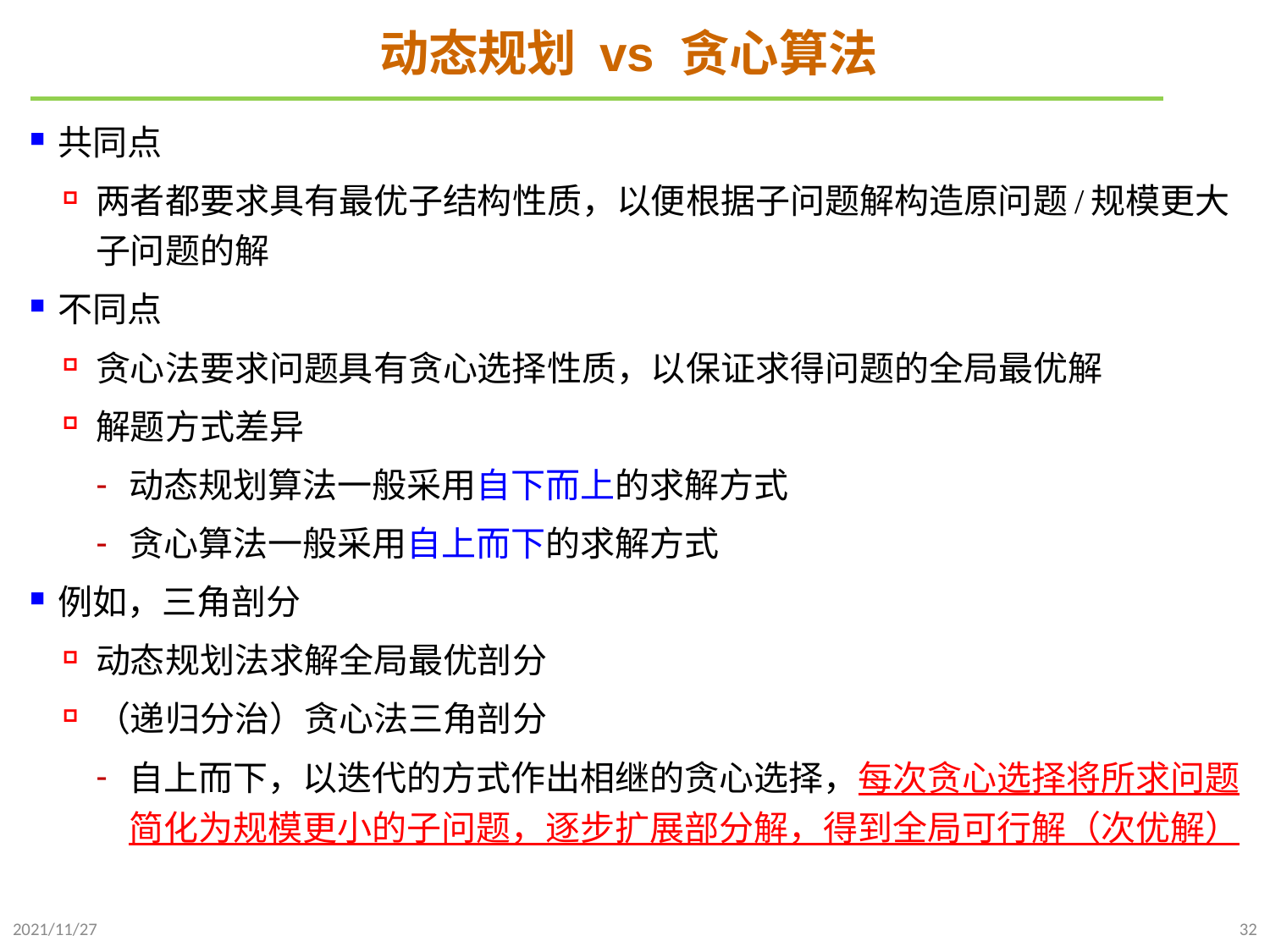

# 动态规划 vs 贪心算法
共同点
两者都要求具有最优子结构性质，以便根据子问题解构造原问题/规模更大子问题的解
不同点
贪心法要求问题具有贪心选择性质，以保证求得问题的全局最优解
解题方式差异
动态规划算法一般采用自下而上的求解方式
贪心算法一般采用自上而下的求解方式
例如，三角剖分
动态规划法求解全局最优剖分
（递归分治）贪心法三角剖分
自上而下，以迭代的方式作出相继的贪心选择，每次贪心选择将所求问题简化为规模更小的子问题，逐步扩展部分解，得到全局可行解（次优解）

2021/11/27
32